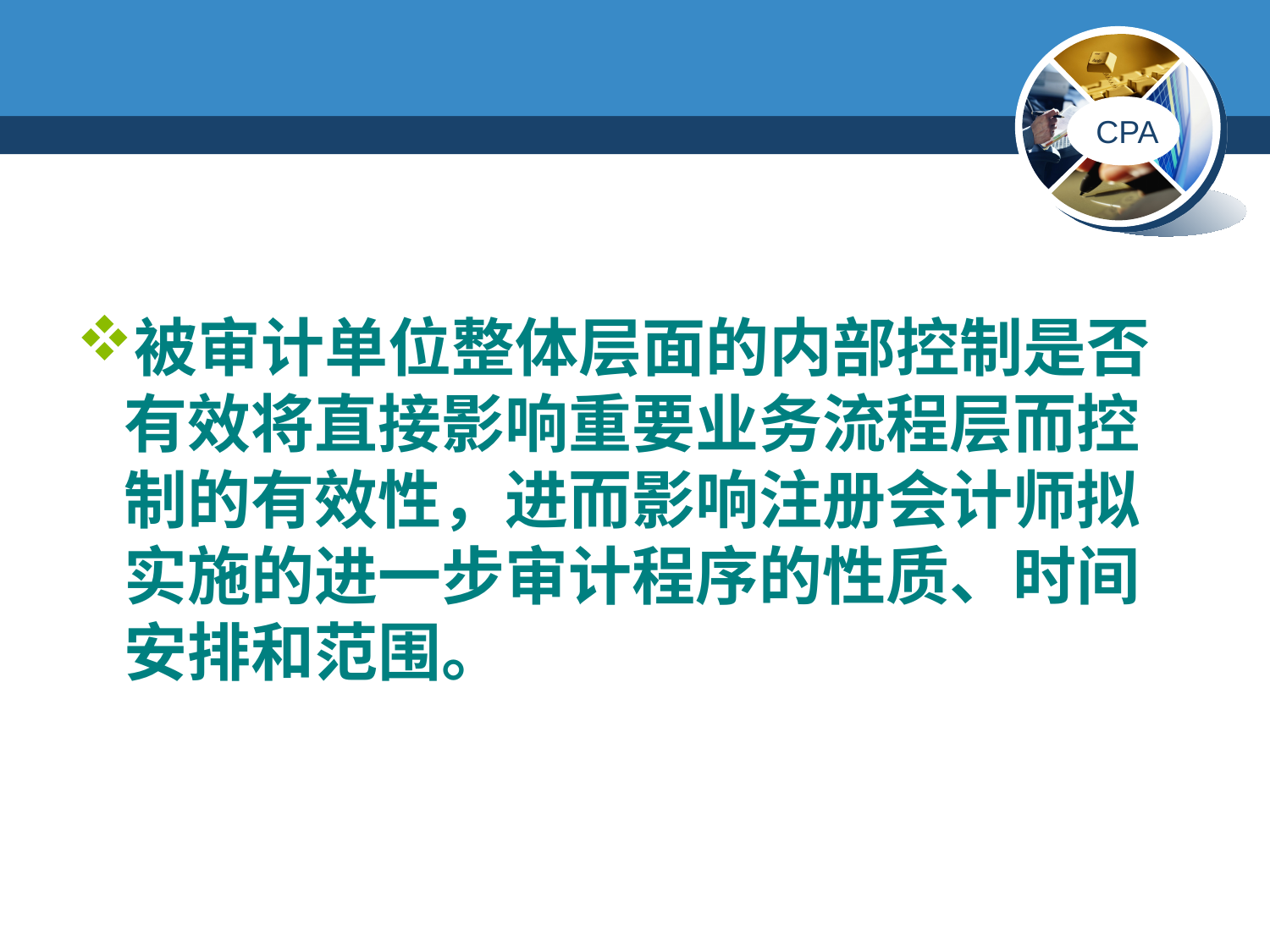

#

被审计单位整体层面的内部控制是否有效将直接影响重要业务流程层而控制的有效性，进而影响注册会计师拟实施的进一步审计程序的性质、时间安排和范围。